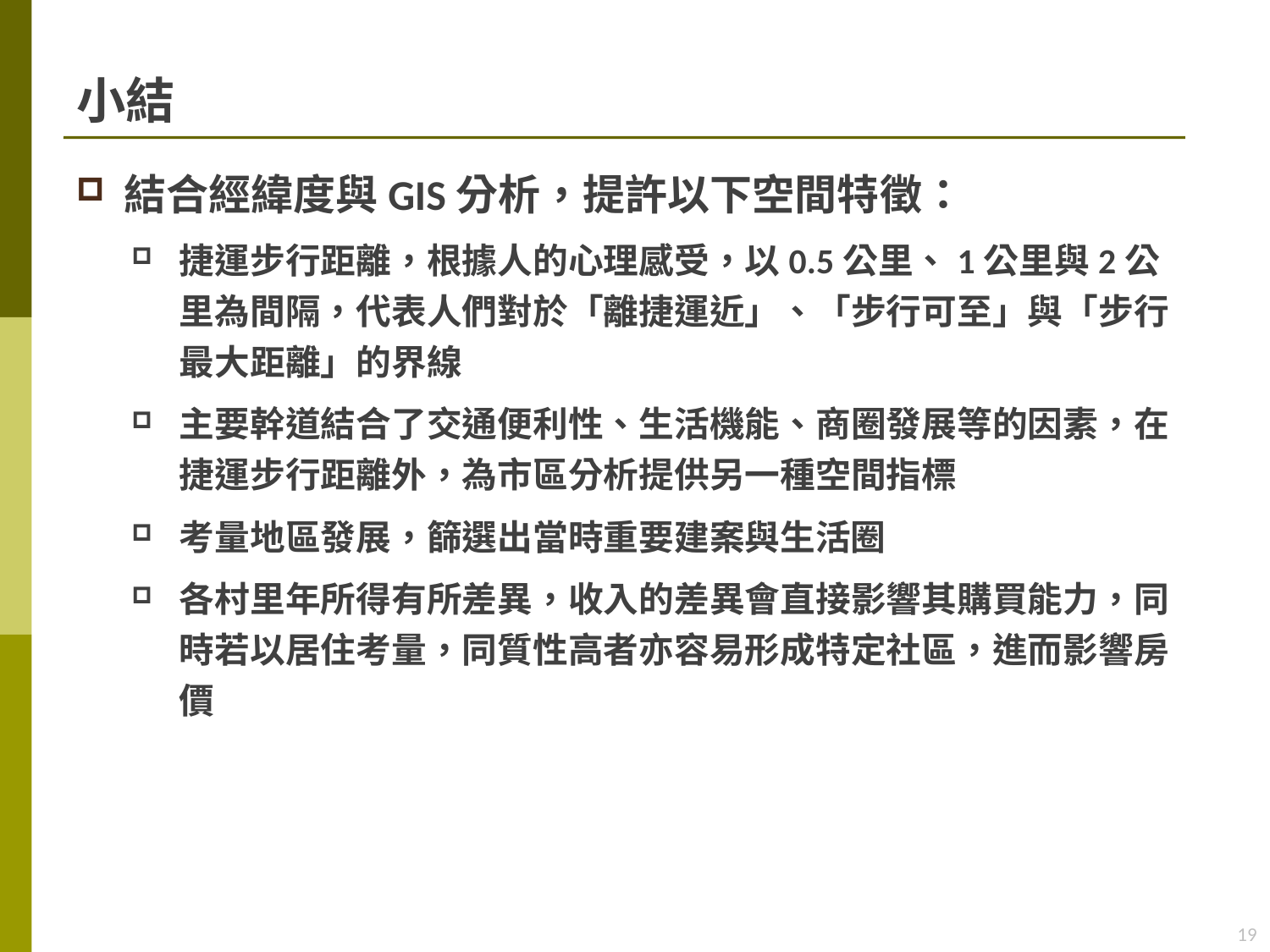

# 小結
結合經緯度與GIS分析，提許以下空間特徵：
捷運步行距離，根據人的心理感受，以0.5公里、1公里與2公里為間隔，代表人們對於「離捷運近」、「步行可至」與「步行最大距離」的界線
主要幹道結合了交通便利性、生活機能、商圈發展等的因素，在捷運步行距離外，為市區分析提供另一種空間指標
考量地區發展，篩選出當時重要建案與生活圈
各村里年所得有所差異，收入的差異會直接影響其購買能力，同時若以居住考量，同質性高者亦容易形成特定社區，進而影響房價

19